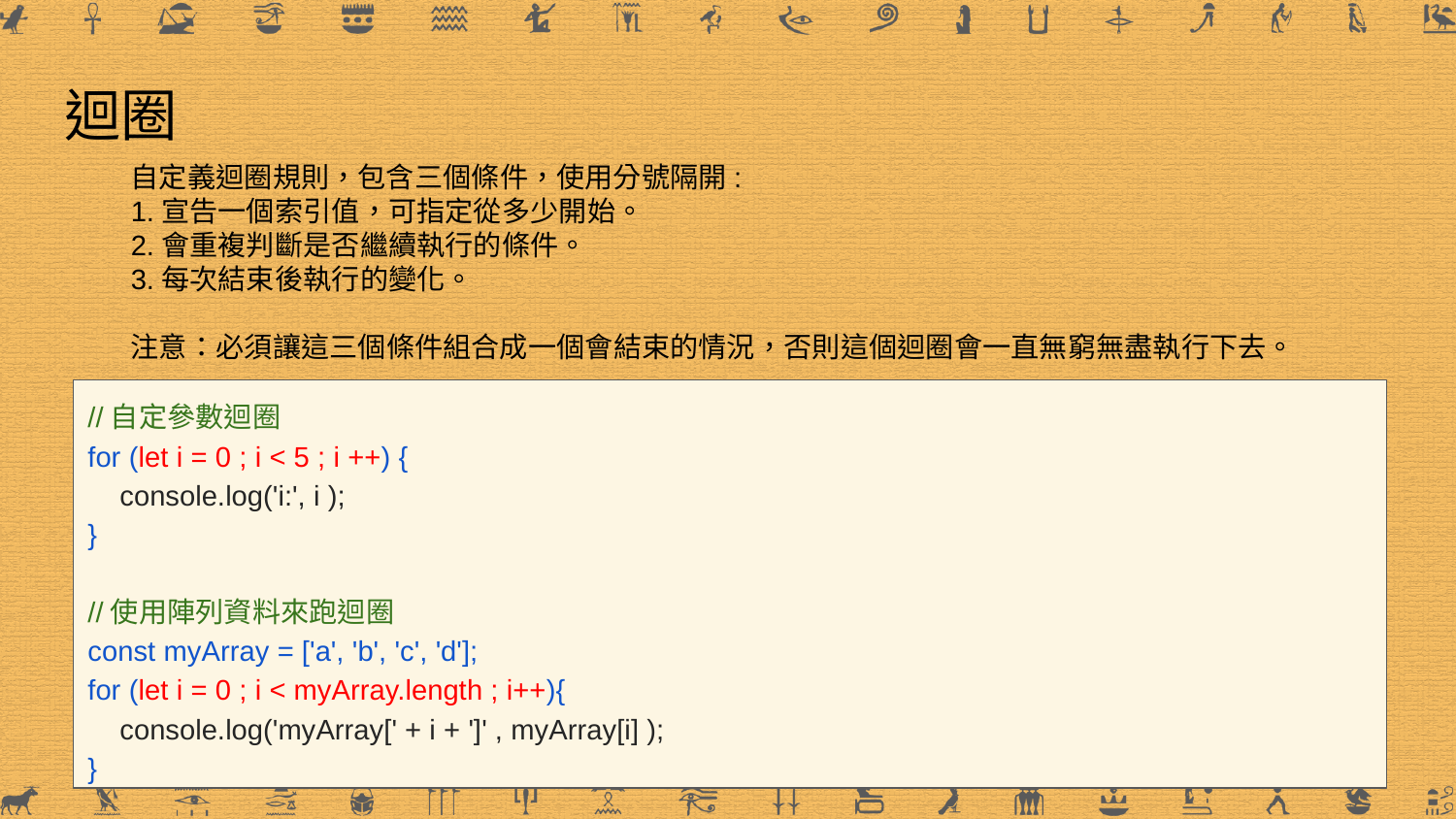

# 迴圈
自定義迴圈規則，包含三個條件，使用分號隔開:
1.宣告一個索引值，可指定從多少開始。
2.會重複判斷是否繼續執行的條件。
3.每次結束後執行的變化。
注意：必須讓這三個條件組合成一個會結束的情況，否則這個迴圈會一直無窮無盡執行下去。

//自定參數迴圈
for (let i = 0 ; i < 5 ; i ++) {
    console.log('i:', i );
}

//使用陣列資料來跑迴圈
const myArray = ['a', 'b', 'c', 'd'];
for (let i = 0 ; i < myArray.length ; i++){
    console.log('myArray[' + i + ']' , myArray[i] );
}